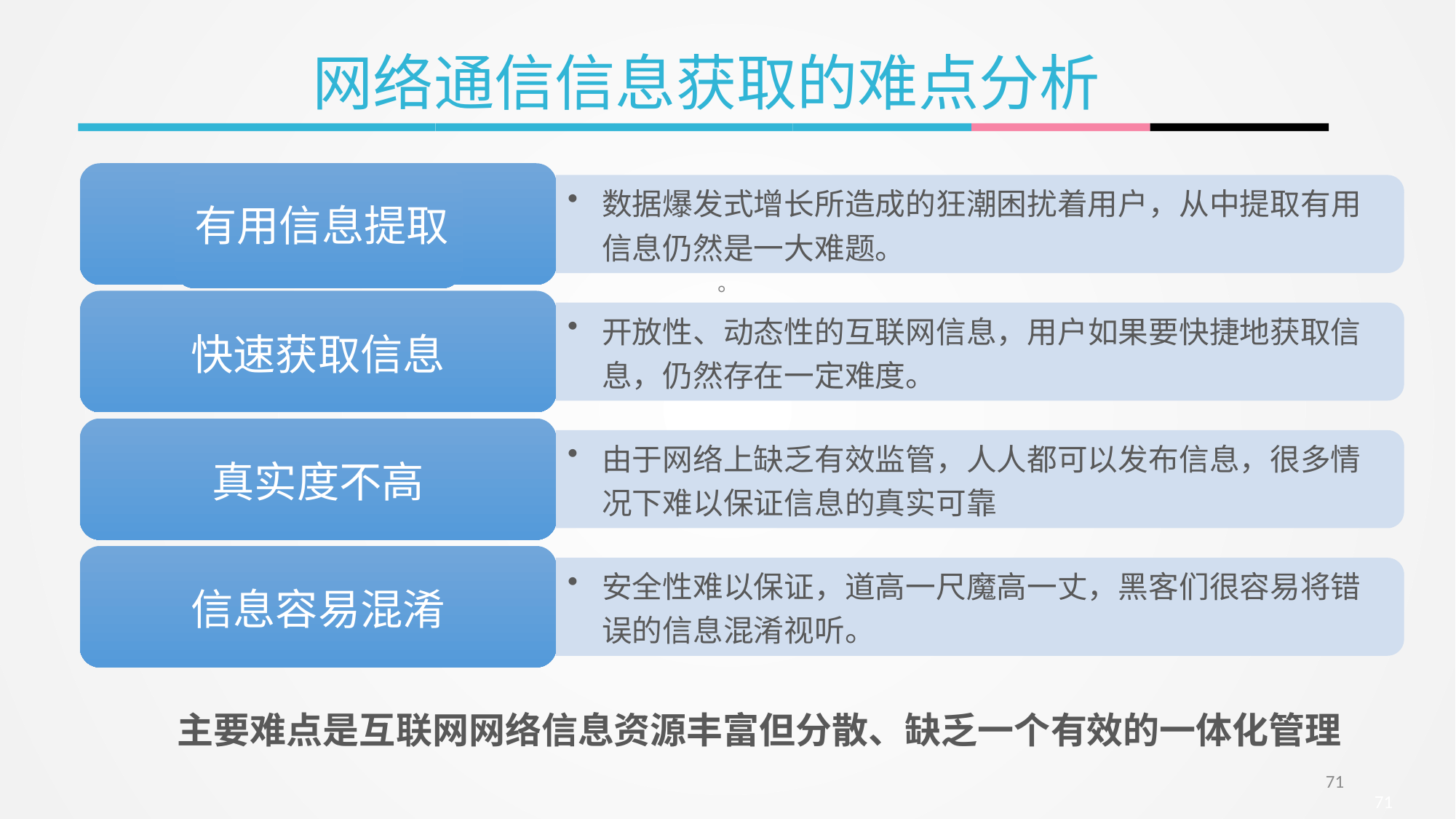

网络通信信息获取的难点分析

数据爆发式增长所造成的狂潮困扰着用户，从中提取有用信息仍然是一大难题。
快速获取信息
由于网络上缺乏有效监管，人人都可以发布信息，很多情况下难以保证信息的真实可靠
信息容易混淆
安全性难以保证，道高一尺魔高一丈，黑客们很容易将错误的信息混淆视听。
真实度不高
开放性、动态性的互联网信息，用户如果要快捷地获取信息，仍然存在一定难度。

有用信息提取
。

主要难点是互联网网络信息资源丰富但分散、缺乏一个有效的一体化管理
71
71